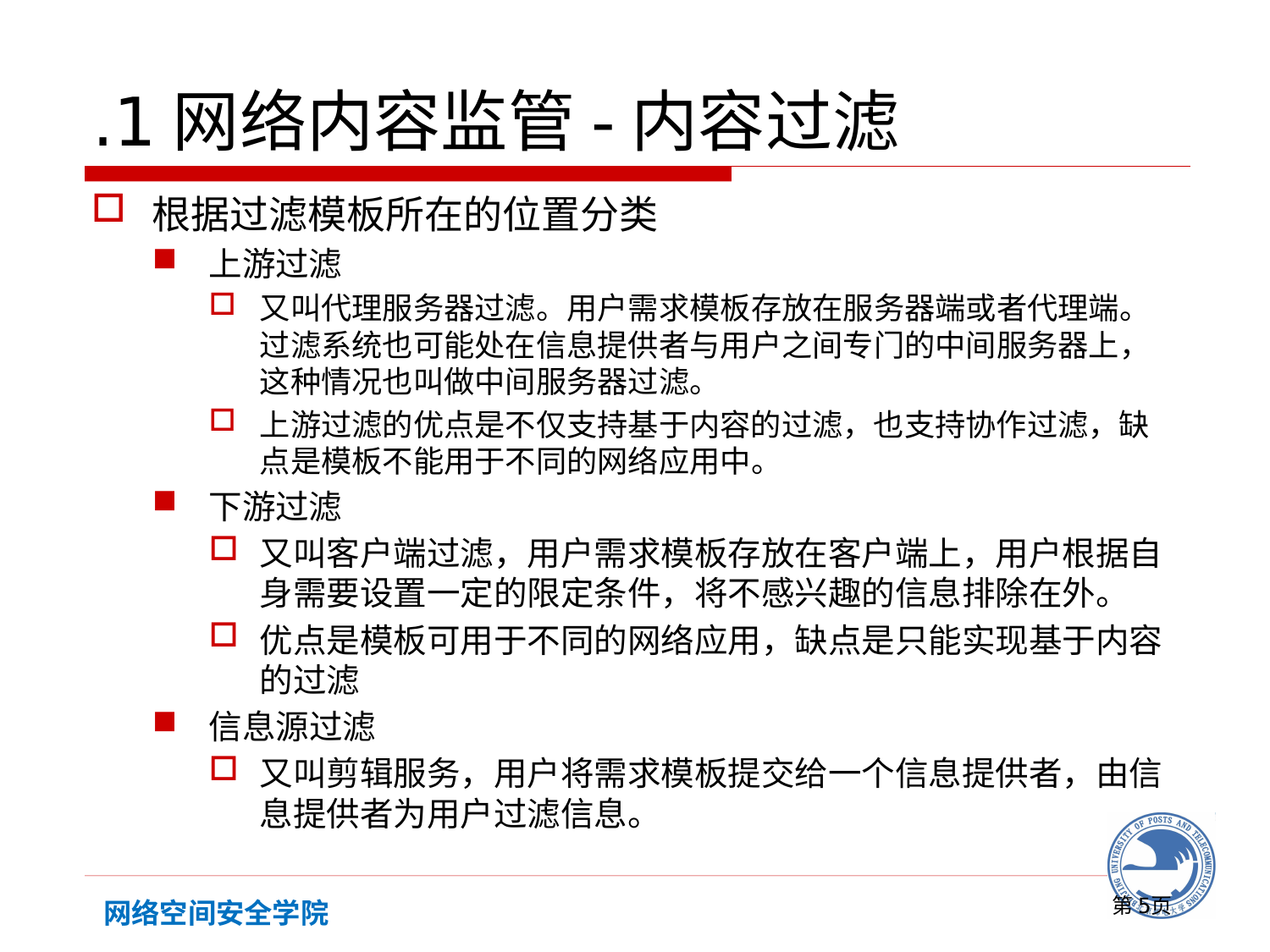

# .1网络内容监管-内容过滤
根据过滤模板所在的位置分类
上游过滤
又叫代理服务器过滤。用户需求模板存放在服务器端或者代理端。过滤系统也可能处在信息提供者与用户之间专门的中间服务器上，这种情况也叫做中间服务器过滤。
上游过滤的优点是不仅支持基于内容的过滤，也支持协作过滤，缺点是模板不能用于不同的网络应用中。
下游过滤
又叫客户端过滤，用户需求模板存放在客户端上，用户根据自身需要设置一定的限定条件，将不感兴趣的信息排除在外。
优点是模板可用于不同的网络应用，缺点是只能实现基于内容的过滤
信息源过滤
又叫剪辑服务，用户将需求模板提交给一个信息提供者，由信息提供者为用户过滤信息。
第5页